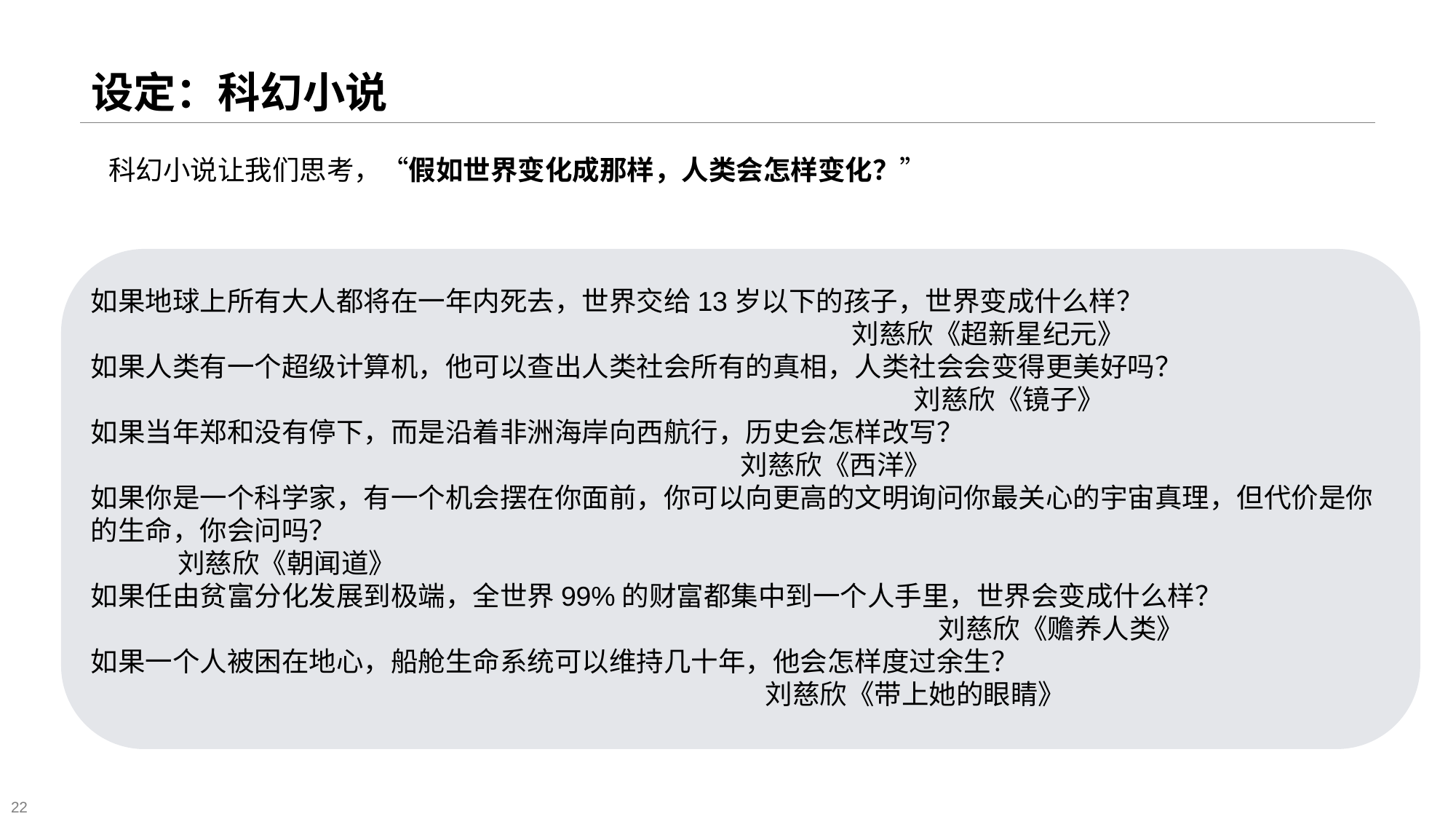

# 设定：科幻小说
科幻小说让我们思考，“假如世界变化成那样，人类会怎样变化？”

如果地球上所有大人都将在一年内死去，世界交给13岁以下的孩子，世界变成什么样？
                                                                                                                          刘慈欣《超新星纪元》
如果人类有一个超级计算机，他可以查出人类社会所有的真相，人类社会会变得更美好吗？
                                                                                                                                    刘慈欣《镜子》
如果当年郑和没有停下，而是沿着非洲海岸向西航行，历史会怎样改写？
                                                                                                        刘慈欣《西洋》
如果你是一个科学家，有一个机会摆在你面前，你可以向更高的文明询问你最关心的宇宙真理，但代价是你的生命，你会问吗？
             刘慈欣《朝闻道》
如果任由贫富分化发展到极端，全世界99%的财富都集中到一个人手里，世界会变成什么样？
                                                                                                                                        刘慈欣《赡养人类》
如果一个人被困在地心，船舱生命系统可以维持几十年，他会怎样度过余生？
                                                                                                            刘慈欣《带上她的眼睛》